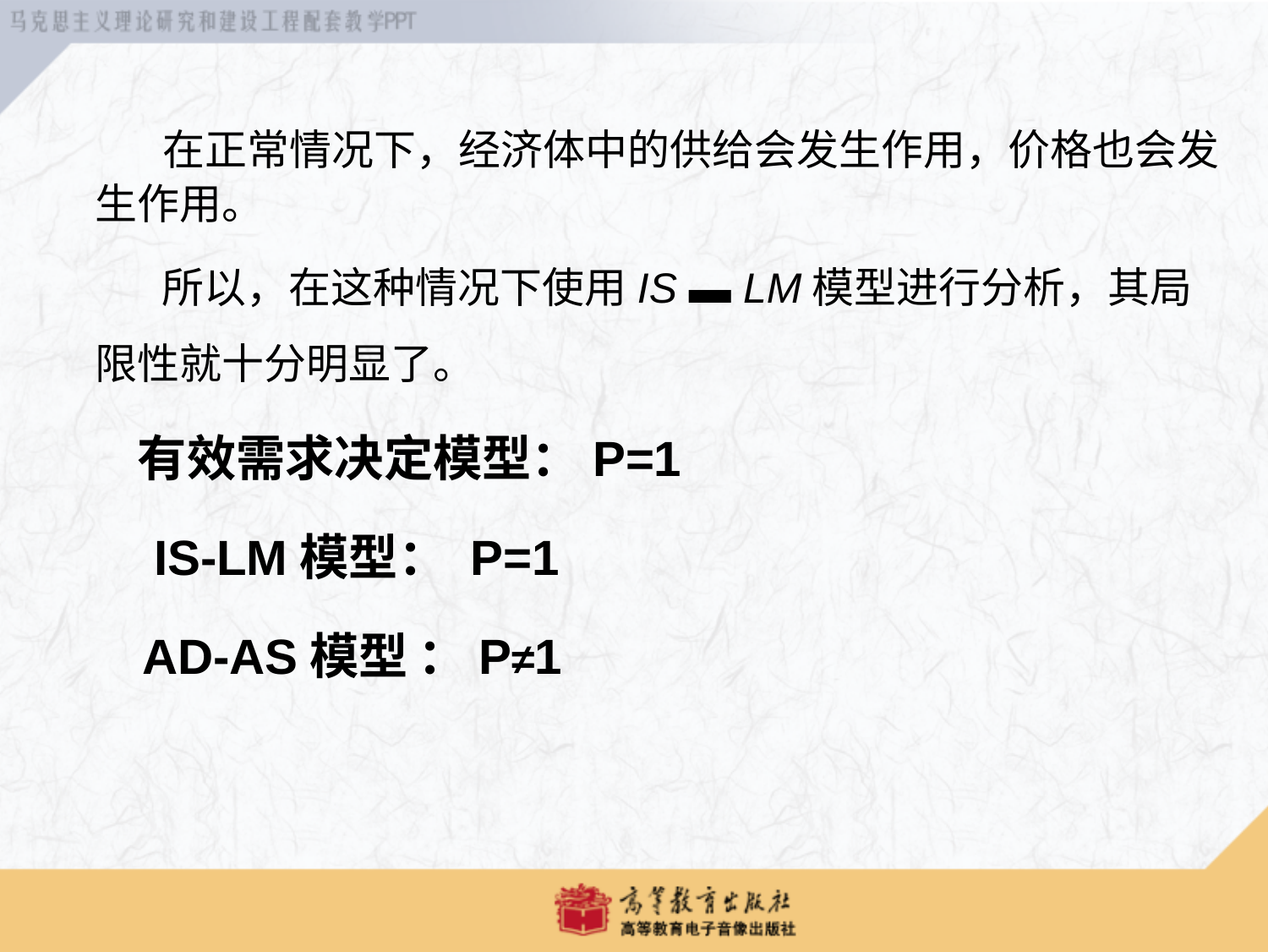

在正常情况下，经济体中的供给会发生作用，价格也会发生作用。
           所以，在这种情况下使用IS ▬ LM模型进行分析，其局限性就十分明显了。
       有效需求决定模型：P=1
         IS-LM模型： P=1
        AD-AS模型 ：P≠1